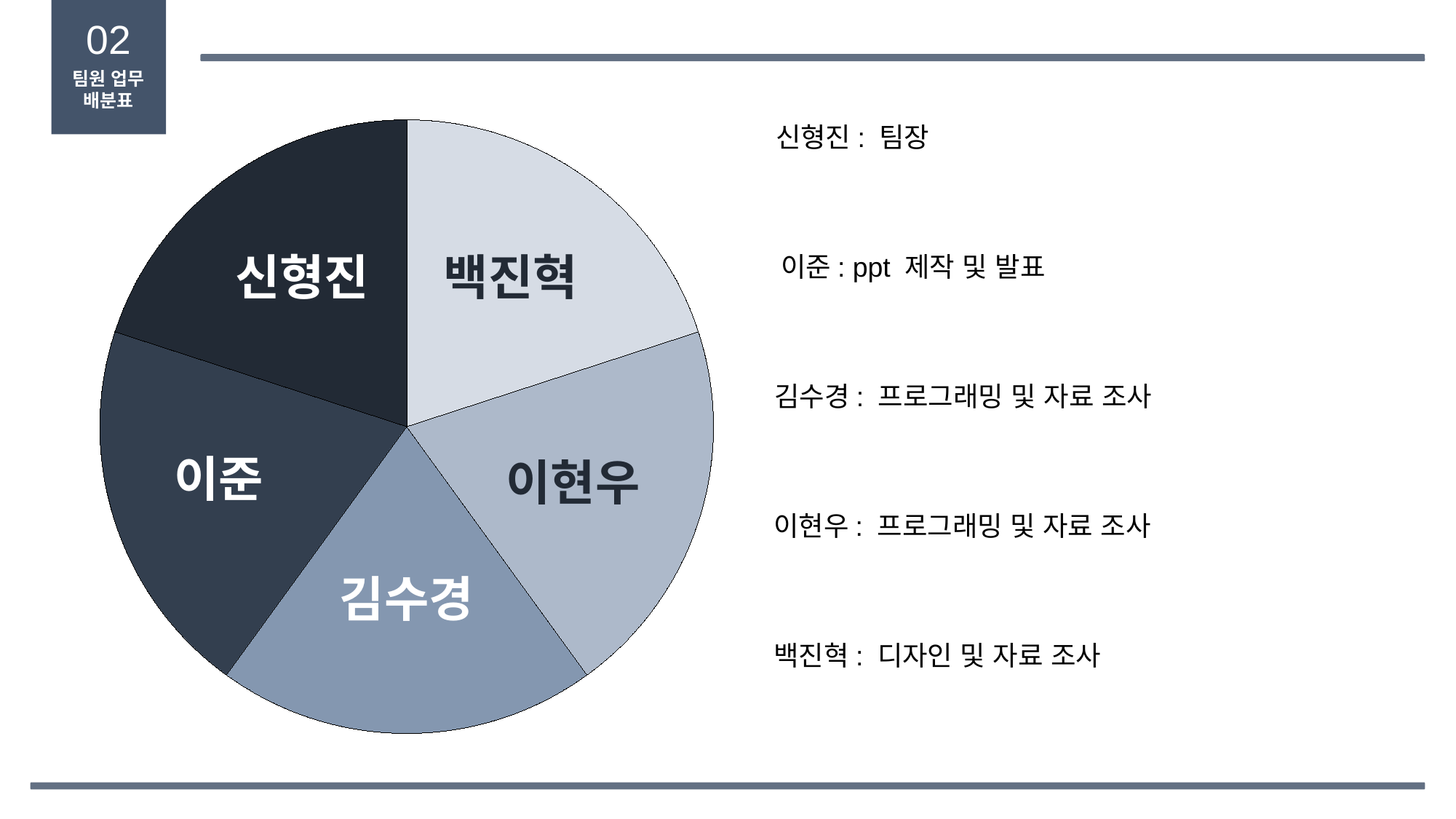

02

팀원 업무
배분표

신형진: 팀장

신형진

백진혁
이준: ppt 제작 및 발표

이준

이현우
김수경: 프로그래밍 및 자료 조사

김수경
이현우: 프로그래밍 및 자료 조사
백진혁: 디자인 및 자료 조사